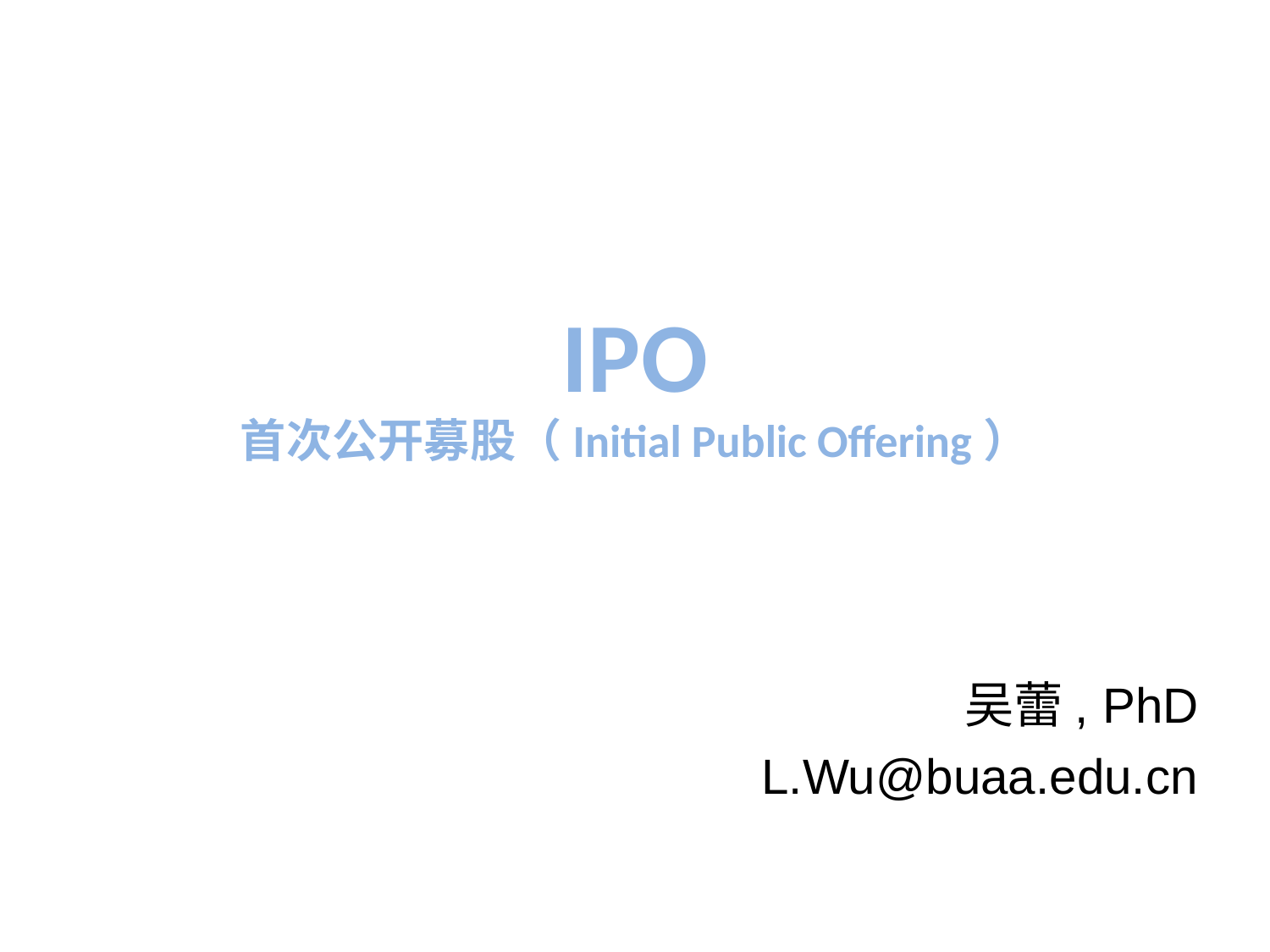

IPO
首次公开募股（Initial Public Offering）
吴蕾, PhD
L.Wu@buaa.edu.cn